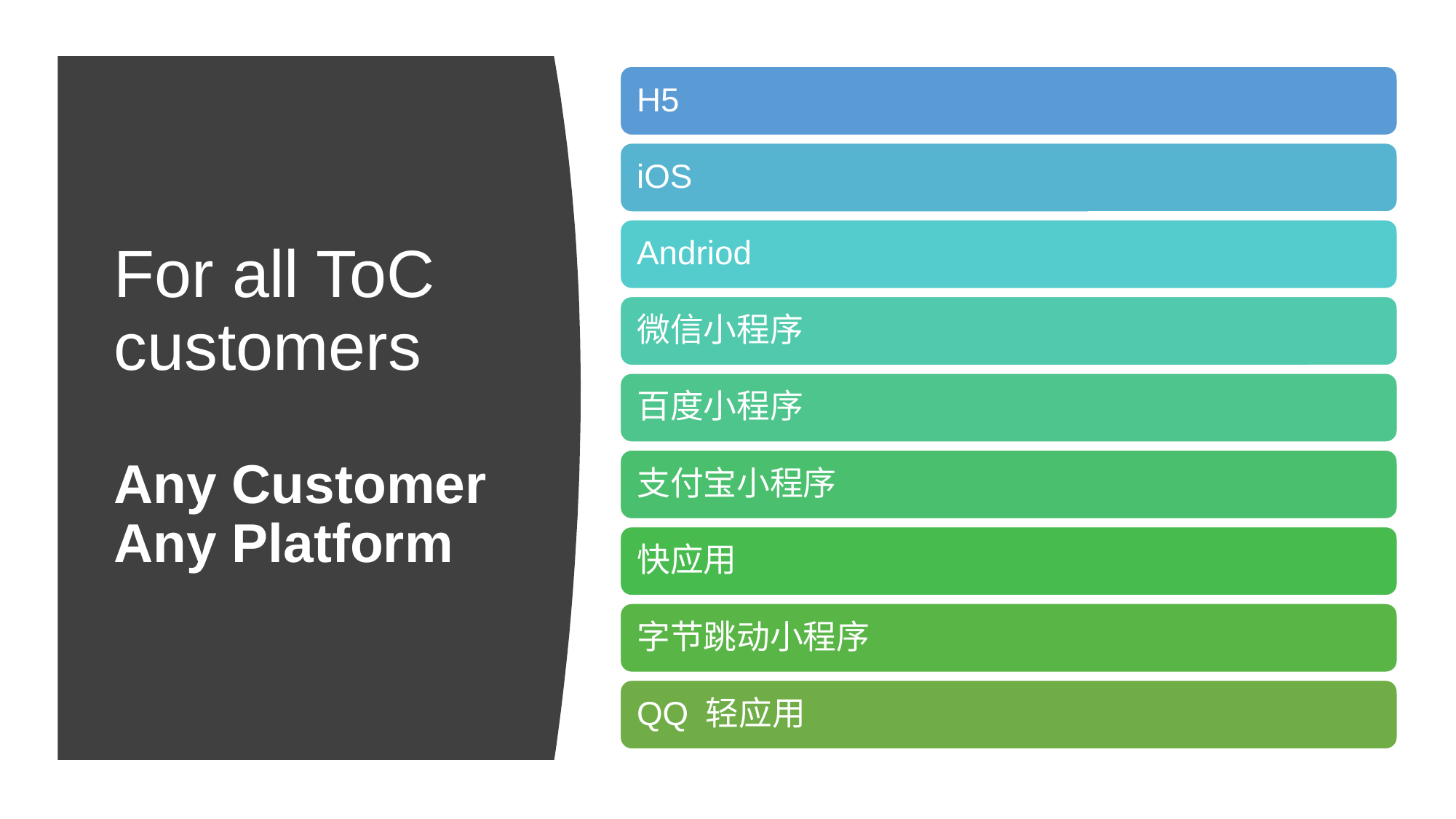

H5
iOS
Andriod
微信小程序
百度小程序
支付宝小程序
快应用
字节跳动小程序
QQ 轻应用

# For all ToC customers Any Customer Any Platform